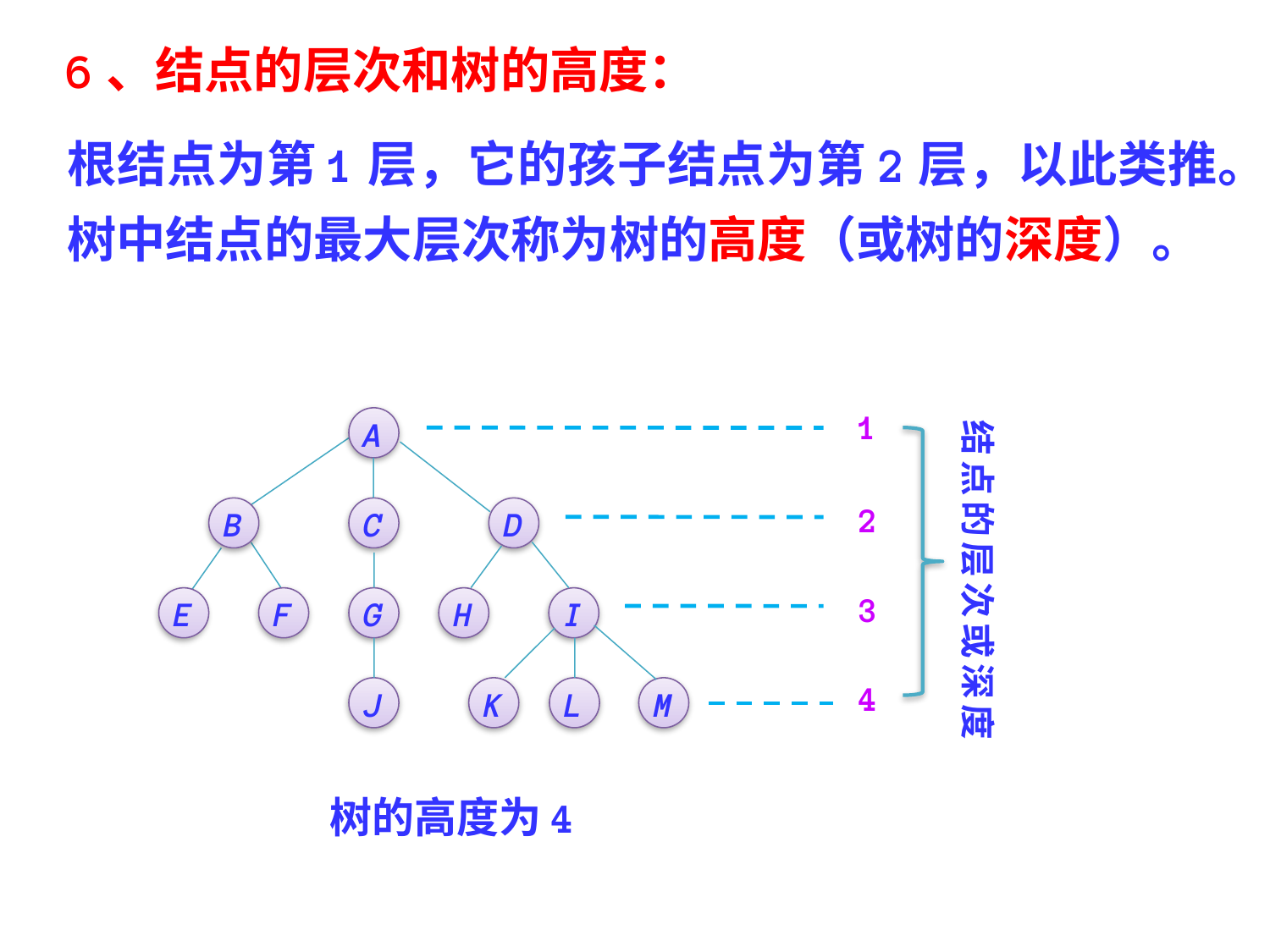

6、结点的层次和树的高度：
根结点为第1层，它的孩子结点为第2层，以此类推。
树中结点的最大层次称为树的高度（或树的深度）。
1
A

B
C
D

E
F
G
H
I

J
K
L
M
结点的层次或深度

2
3
4
树的高度为4